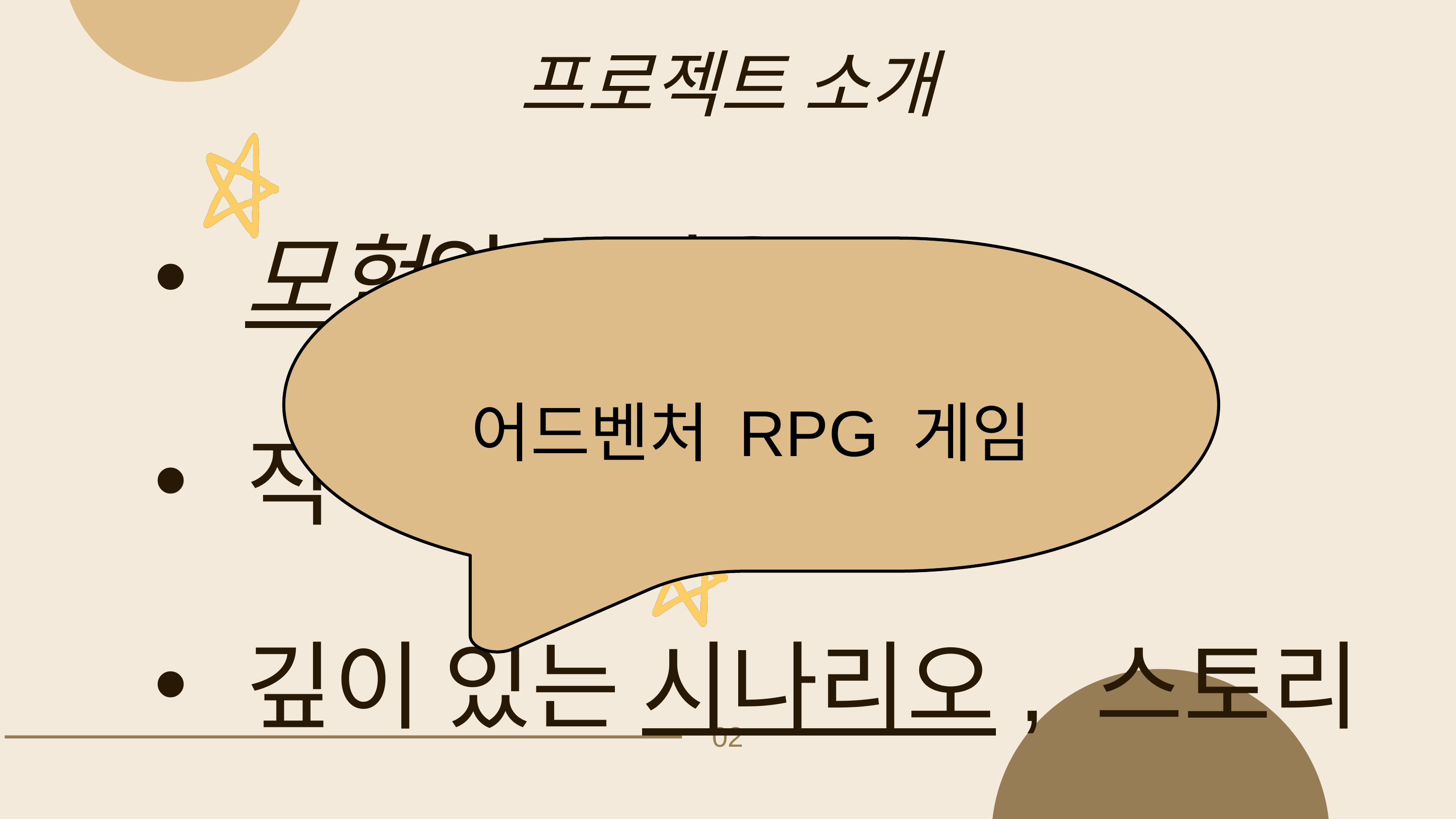

프로젝트 소개
모험의 즐거움
직책과 육성, 성취감
깊이 있는 시나리오, 스토리

어드벤처 RPG 게임

02